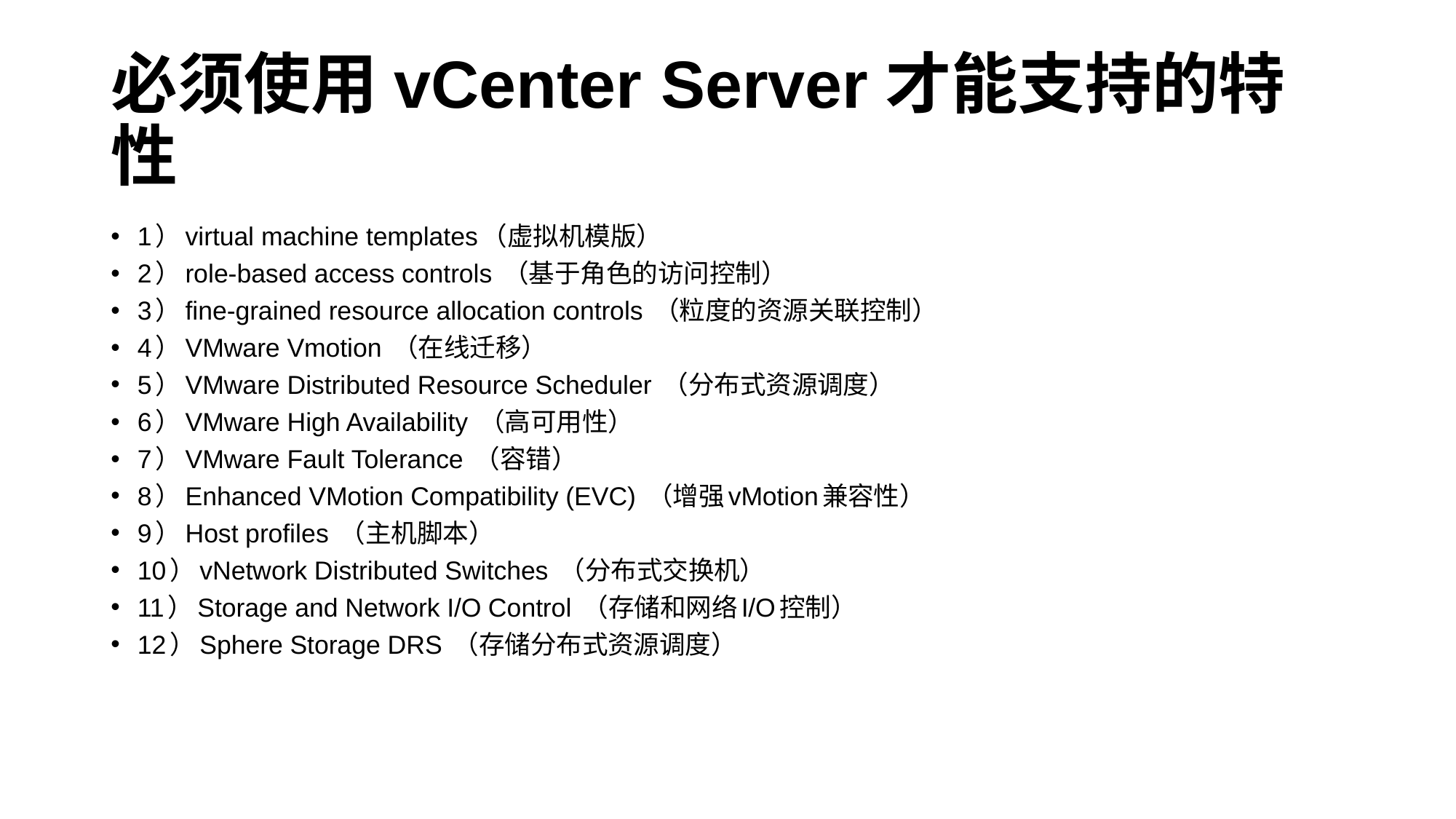

# 必须使用vCenter Server才能支持的特性
1）virtual machine templates（虚拟机模版）
2）role-based access controls （基于角色的访问控制）
3）fine-grained resource allocation controls （粒度的资源关联控制）
4）VMware Vmotion （在线迁移）
5）VMware Distributed Resource Scheduler （分布式资源调度）
6）VMware High Availability （高可用性）
7）VMware Fault Tolerance （容错）
8）Enhanced VMotion Compatibility (EVC) （增强vMotion兼容性）
9）Host profiles （主机脚本）
10）vNetwork Distributed Switches （分布式交换机）
11）Storage and Network I/O Control （存储和网络I/O控制）
12）Sphere Storage DRS （存储分布式资源调度）